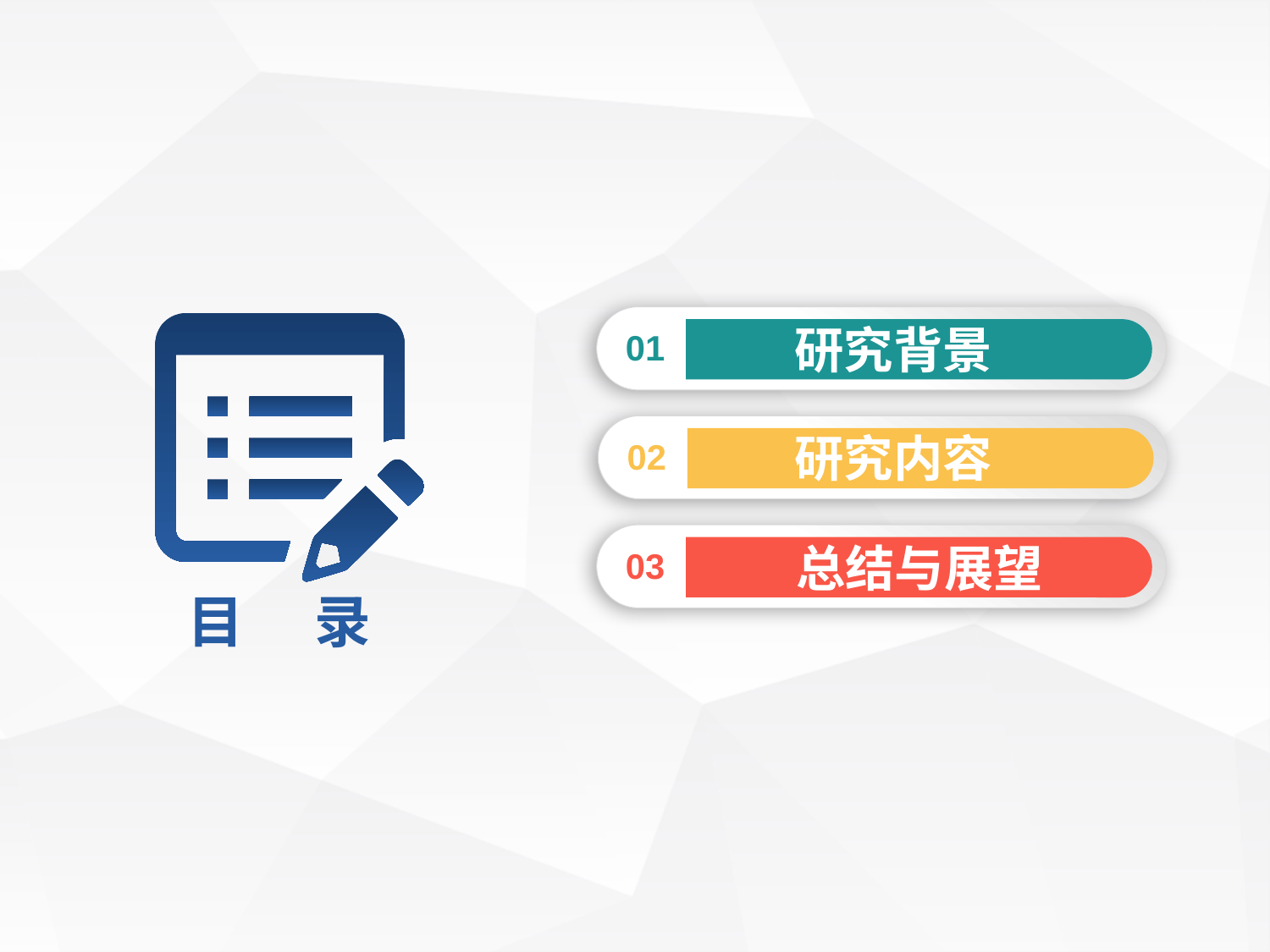

01
研究背景

02
研究内容

03
总结与展望
目	录